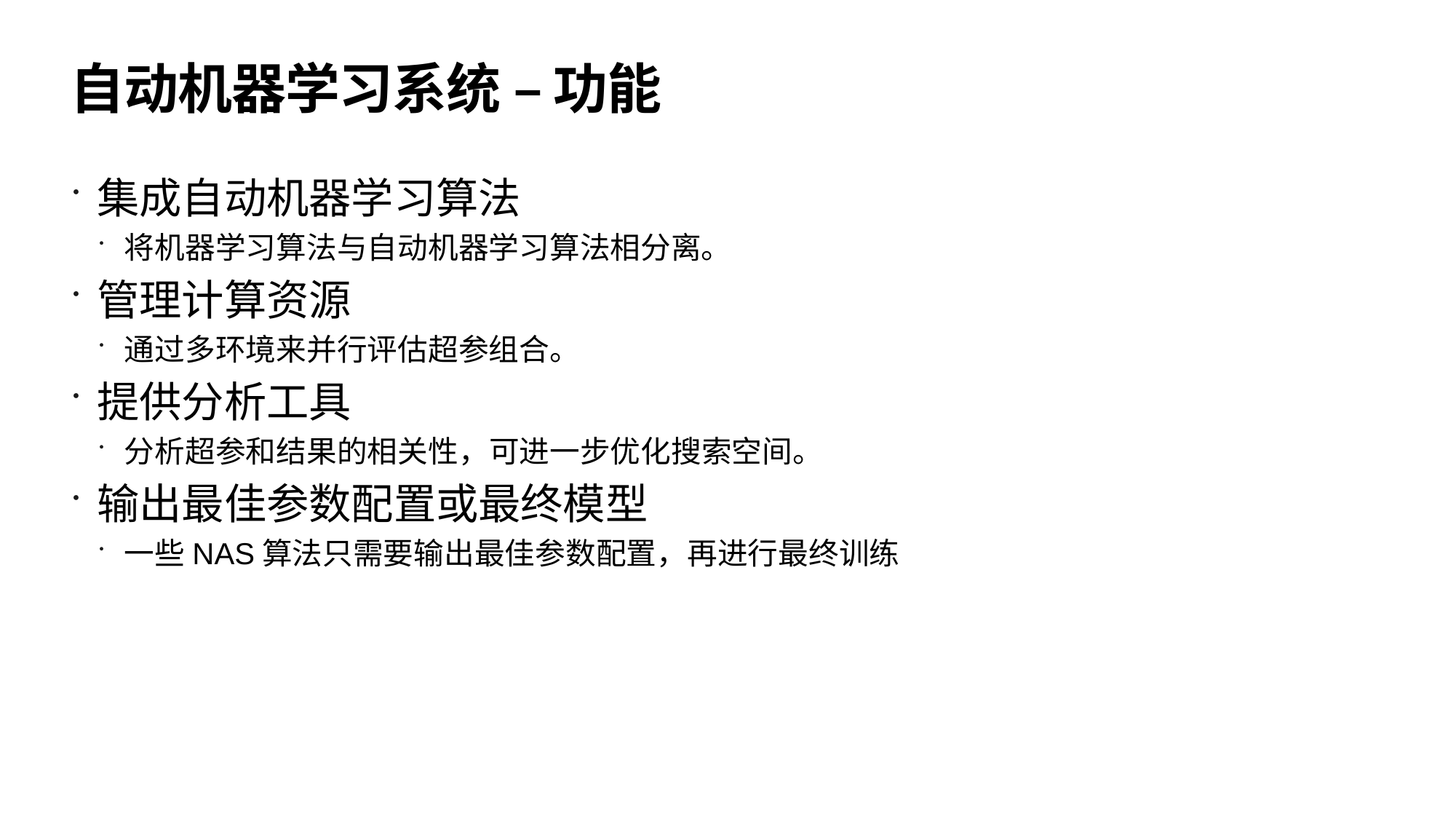

# 自动机器学习系统 – 功能
集成自动机器学习算法
将机器学习算法与自动机器学习算法相分离。
管理计算资源
通过多环境来并行评估超参组合。
提供分析工具
分析超参和结果的相关性，可进一步优化搜索空间。
输出最佳参数配置或最终模型
一些NAS算法只需要输出最佳参数配置，再进行最终训练